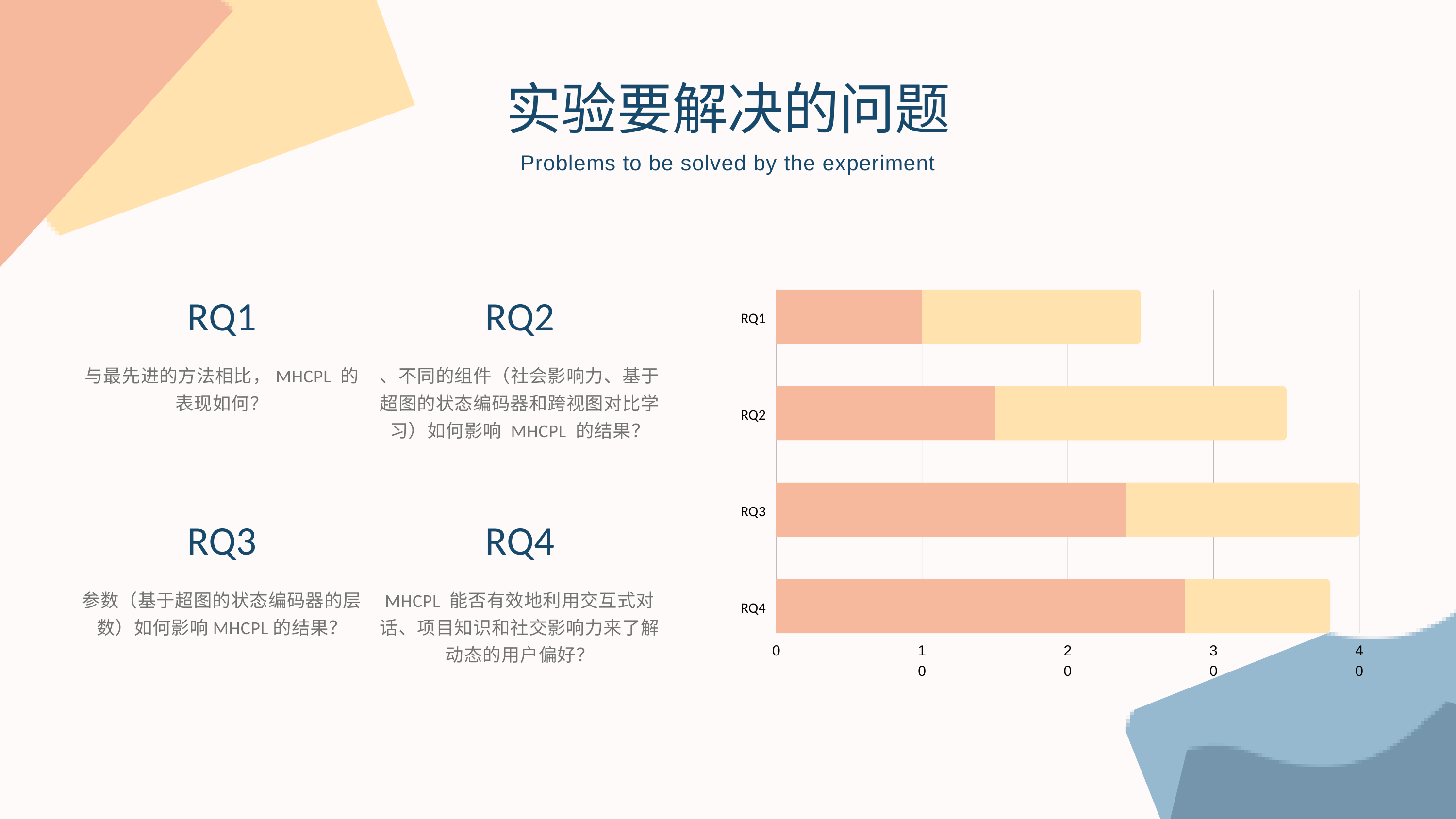

实验要解决的问题
Problems to be solved by the experiment

RQ1
RQ2
RQ3
RQ4
0
10
20
30
40
RQ1
与最先进的方法相比，MHCPL 的表现如何？
RQ2
、不同的组件（社会影响力、基于超图的状态编码器和跨视图对比学习）如何影响 MHCPL 的结果？

RQ3
参数（基于超图的状态编码器的层数）如何影响MHCPL的结果？
RQ4
MHCPL 能否有效地利用交互式对话、项目知识和社交影响力来了解动态的用户偏好？